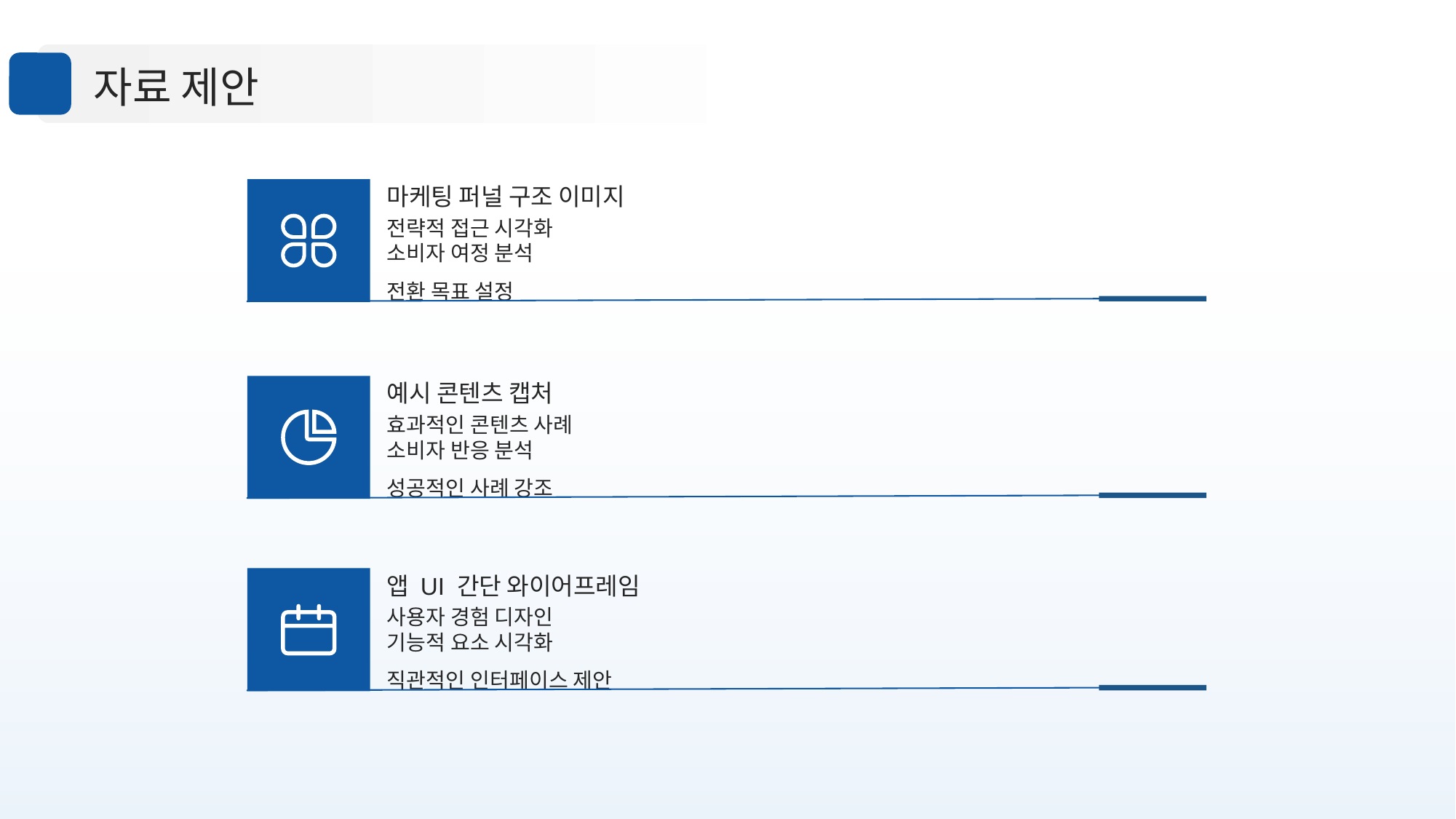

자료 제안
마케팅 퍼널 구조 이미지

전략적 접근 시각화
소비자 여정 분석
전환 목표 설정

예시 콘텐츠 캡처

효과적인 콘텐츠 사례
소비자 반응 분석
성공적인 사례 강조

앱 UI 간단 와이어프레임

사용자 경험 디자인
기능적 요소 시각화
직관적인 인터페이스 제안